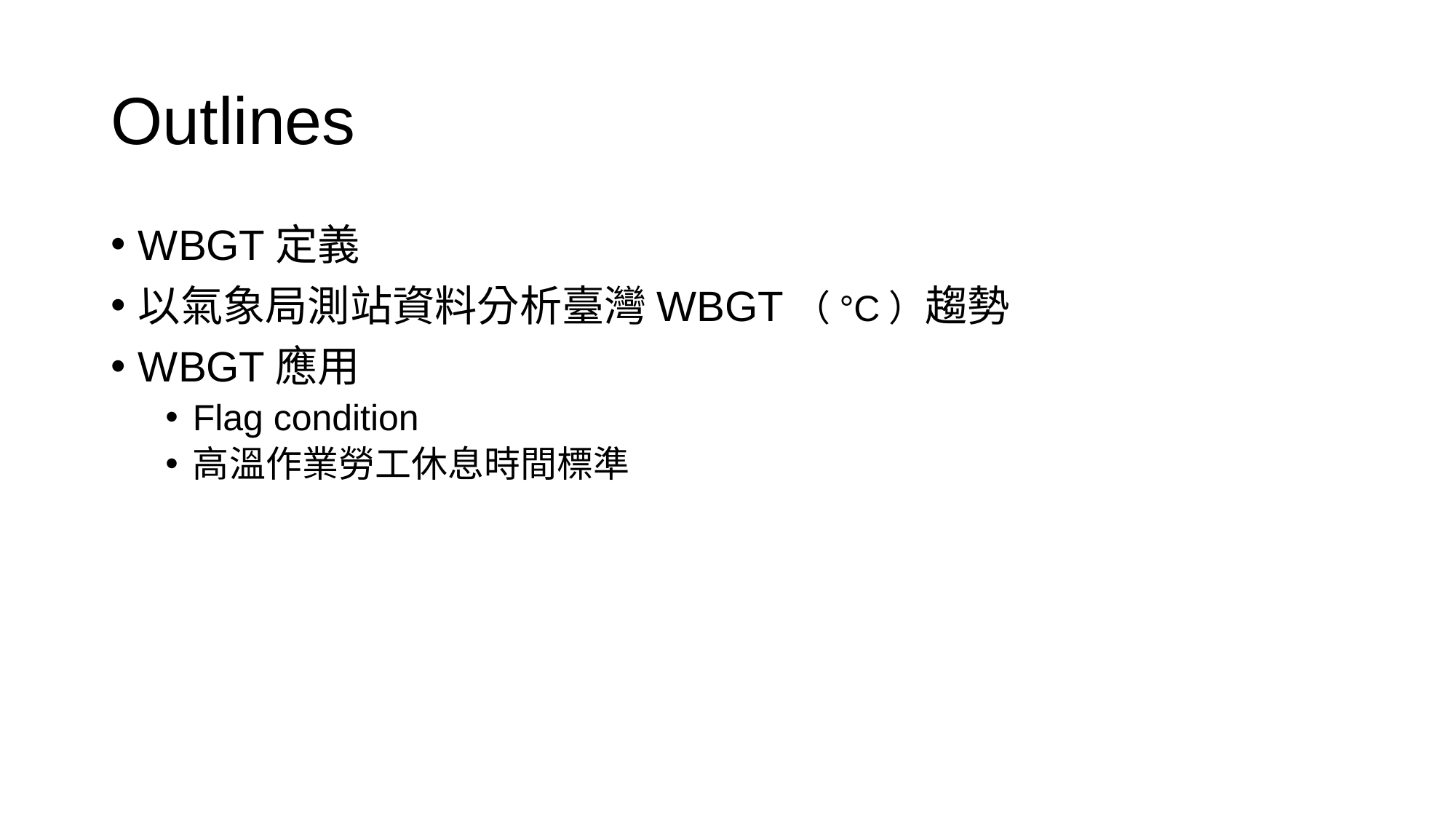

# Outlines
WBGT定義
以氣象局測站資料分析臺灣WBGT（°C）趨勢
WBGT應用
Flag condition
高溫作業勞工休息時間標準